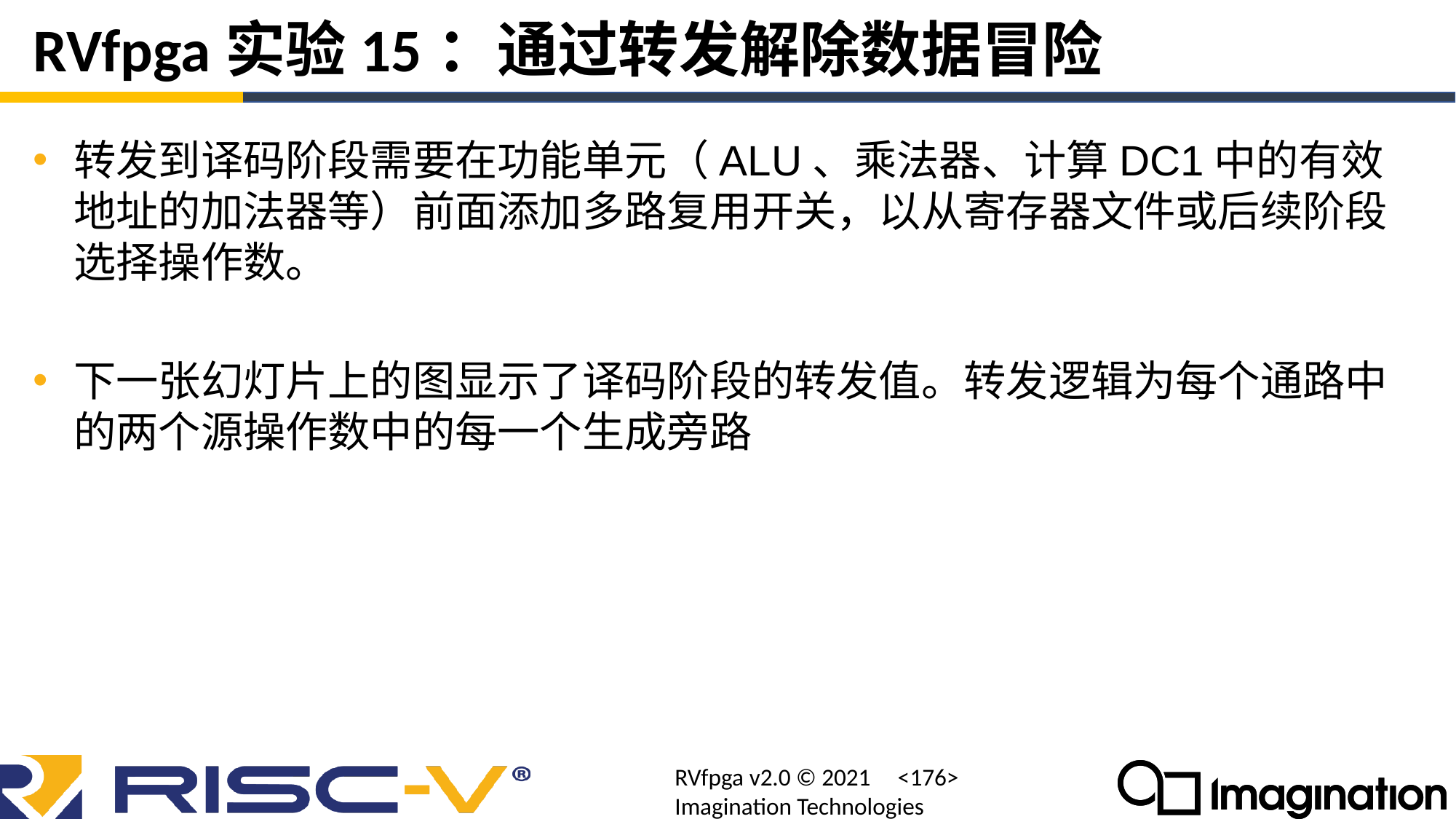

# RVfpga实验15：通过转发解除数据冒险
转发到译码阶段需要在功能单元（ALU、乘法器、计算DC1中的有效地址的加法器等）前面添加多路复用开关，以从寄存器文件或后续阶段选择操作数。

下一张幻灯片上的图显示了译码阶段的转发值。转发逻辑为每个通路中的两个源操作数中的每一个生成旁路